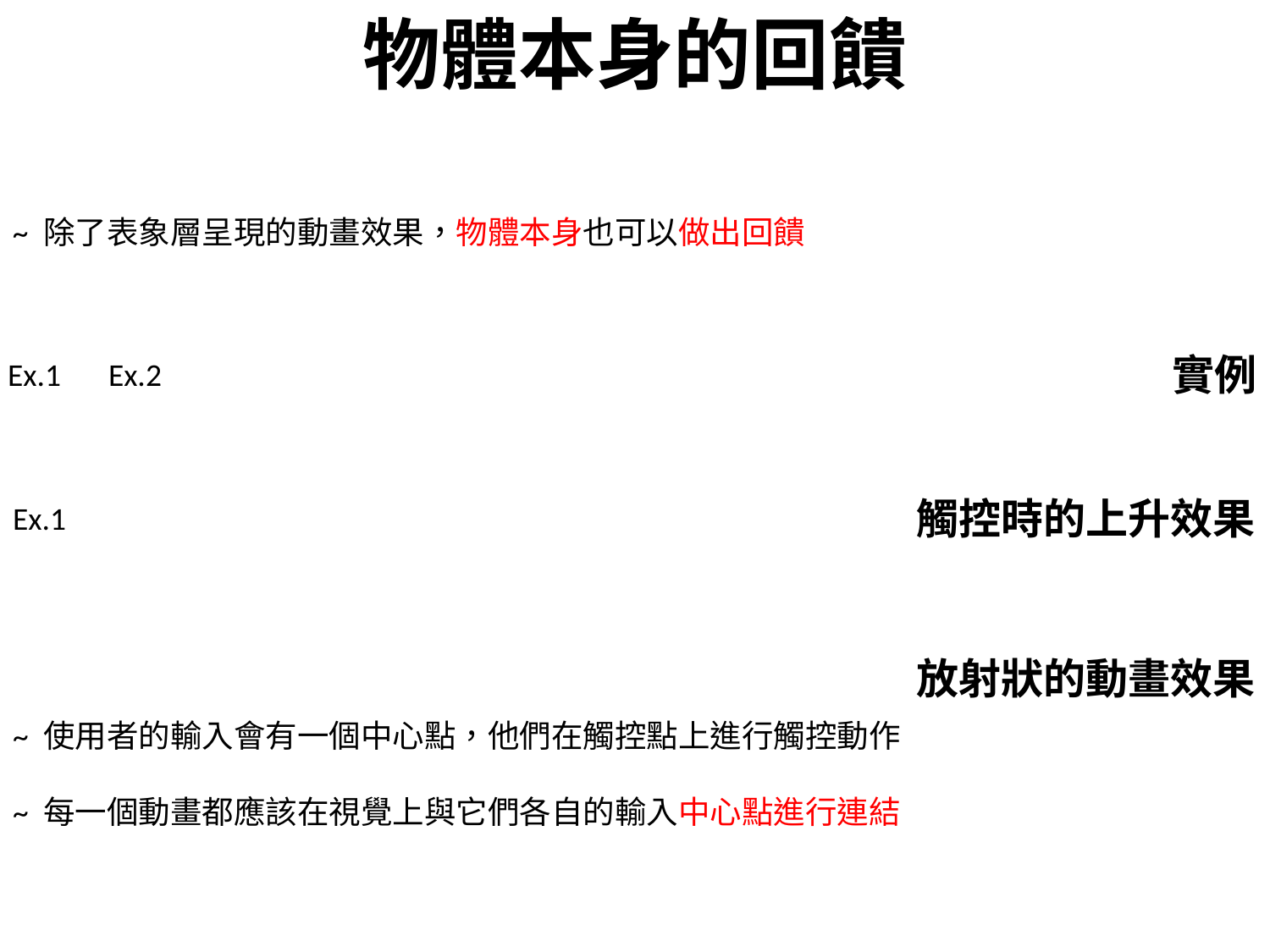

物體本身的回饋
~ 除了表象層呈現的動畫效果，物體本身也可以做出回饋
實例
Ex.1
Ex.2
觸控時的上升效果
Ex.1
放射狀的動畫效果
~ 使用者的輸入會有一個中心點，他們在觸控點上進行觸控動作

~ 每一個動畫都應該在視覺上與它們各自的輸入中心點進行連結